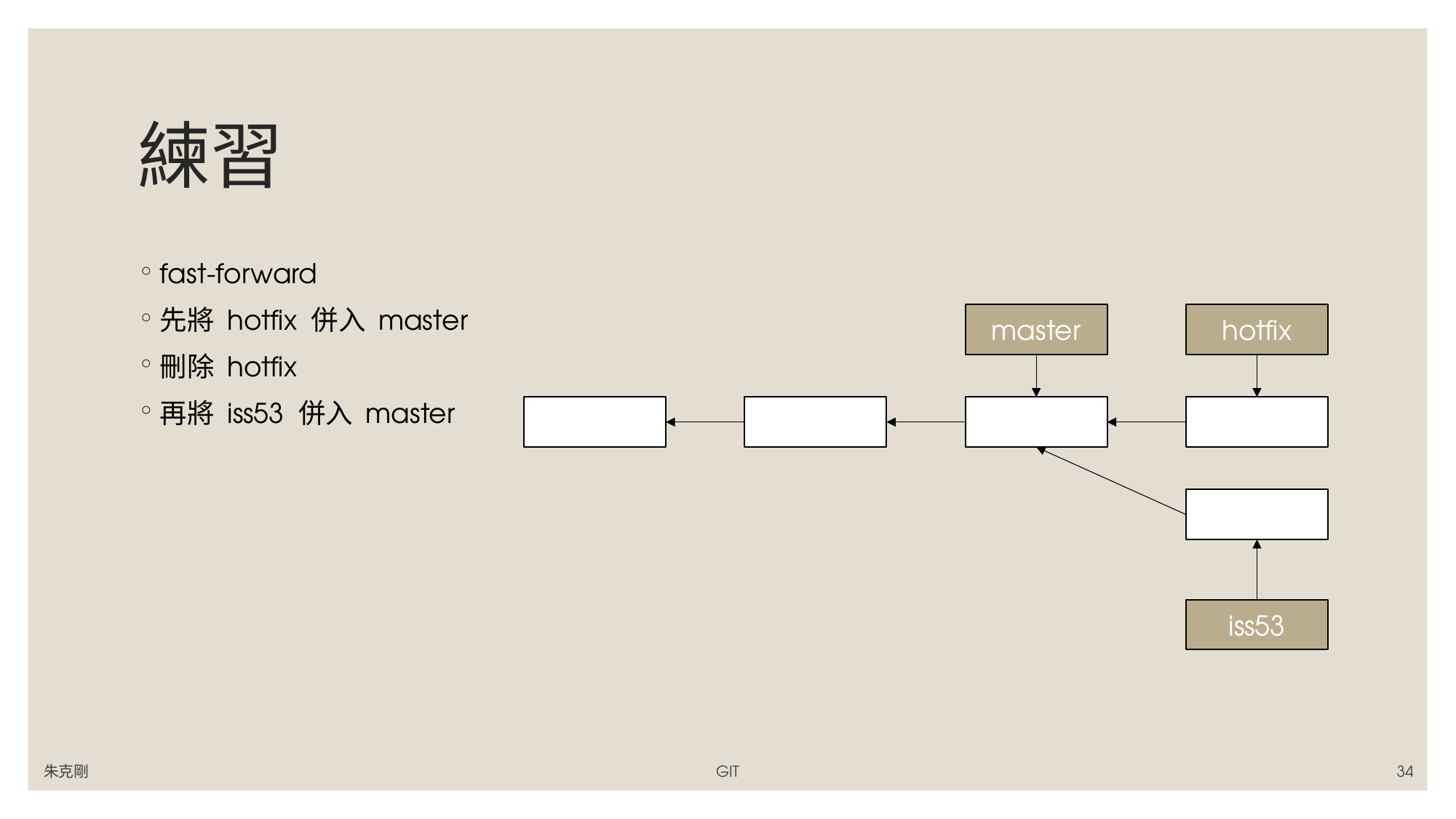

# 練習
fast-forward
先將 hotfix 併入 master
刪除 hotfix
再將 iss53 併入 master
master
hotfix

iss53
朱克剛
GIT
34